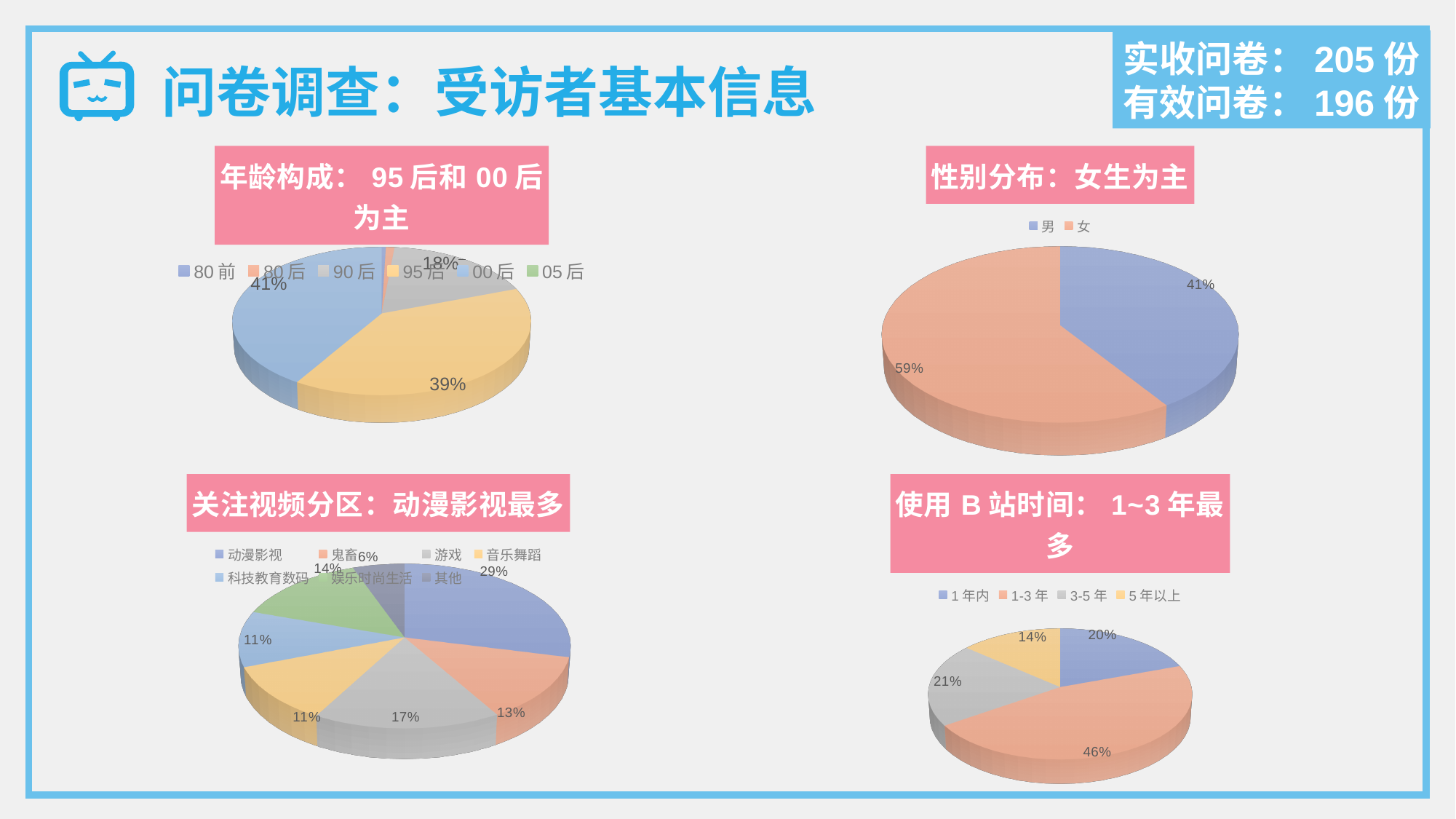

实收问卷：205份
有效问卷：196份

问卷调查：受访者基本信息

[unsupported chart]

[unsupported chart]

[unsupported chart]

[unsupported chart]